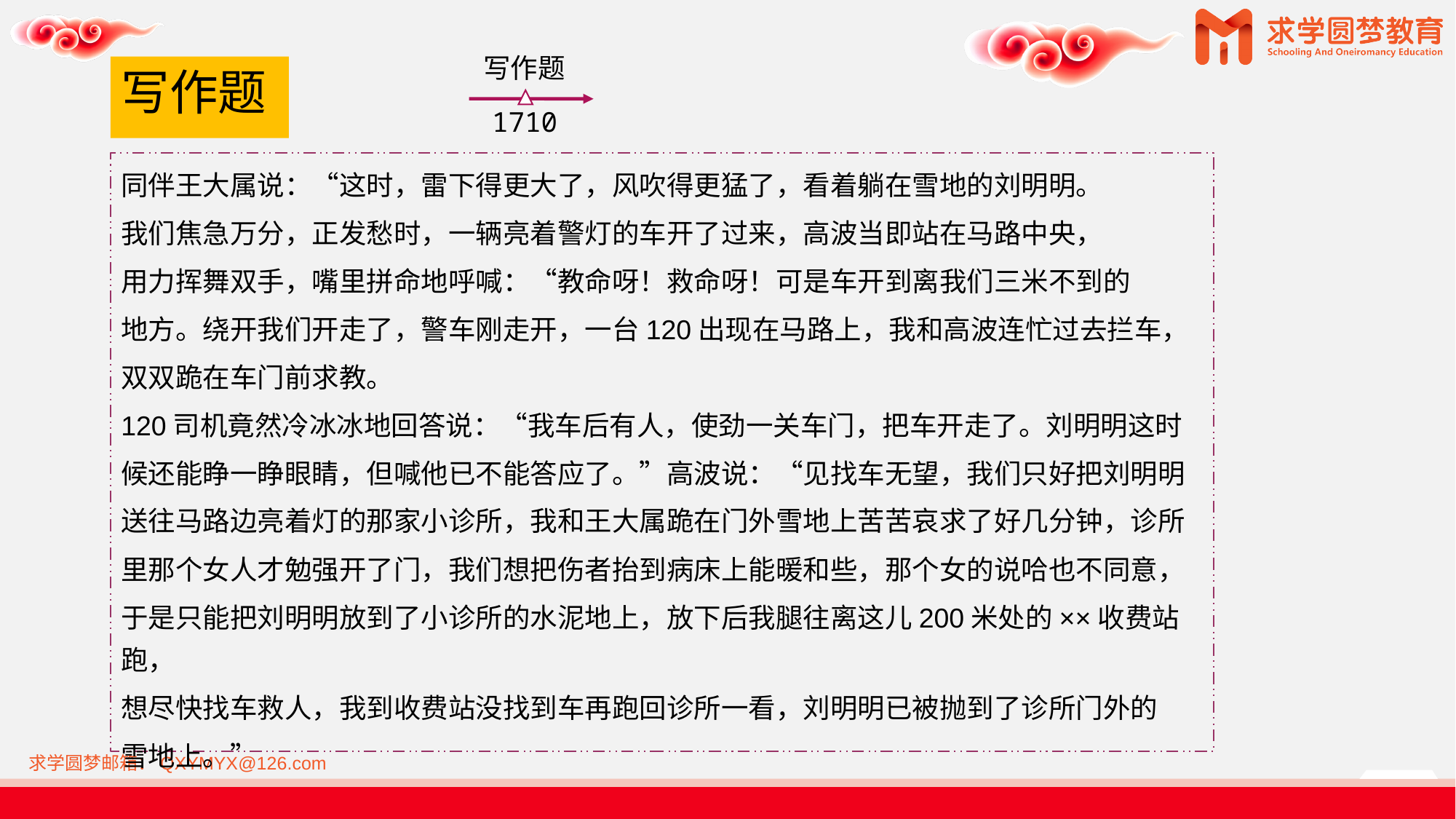

写作题

1710
# 写作题
同伴王大属说：“这时，雷下得更大了，风吹得更猛了，看着躺在雪地的刘明明。
我们焦急万分，正发愁时，一辆亮着警灯的车开了过来，高波当即站在马路中央，
用力挥舞双手，嘴里拼命地呼喊：“教命呀！救命呀！可是车开到离我们三米不到的
地方。绕开我们开走了，警车刚走开，一台120出现在马路上，我和高波连忙过去拦车，
双双跪在车门前求教。
120司机竟然冷冰冰地回答说：“我车后有人，使劲一关车门，把车开走了。刘明明这时
候还能睁一睁眼睛，但喊他已不能答应了。”高波说：“见找车无望，我们只好把刘明明
送往马路边亮着灯的那家小诊所，我和王大属跪在门外雪地上苦苦哀求了好几分钟，诊所
里那个女人才勉强开了门，我们想把伤者抬到病床上能暖和些，那个女的说哈也不同意，
于是只能把刘明明放到了小诊所的水泥地上，放下后我腿往离这儿200米处的××收费站跑，
想尽快找车救人，我到收费站没找到车再跑回诊所一看，刘明明已被抛到了诊所门外的
雪地上。”